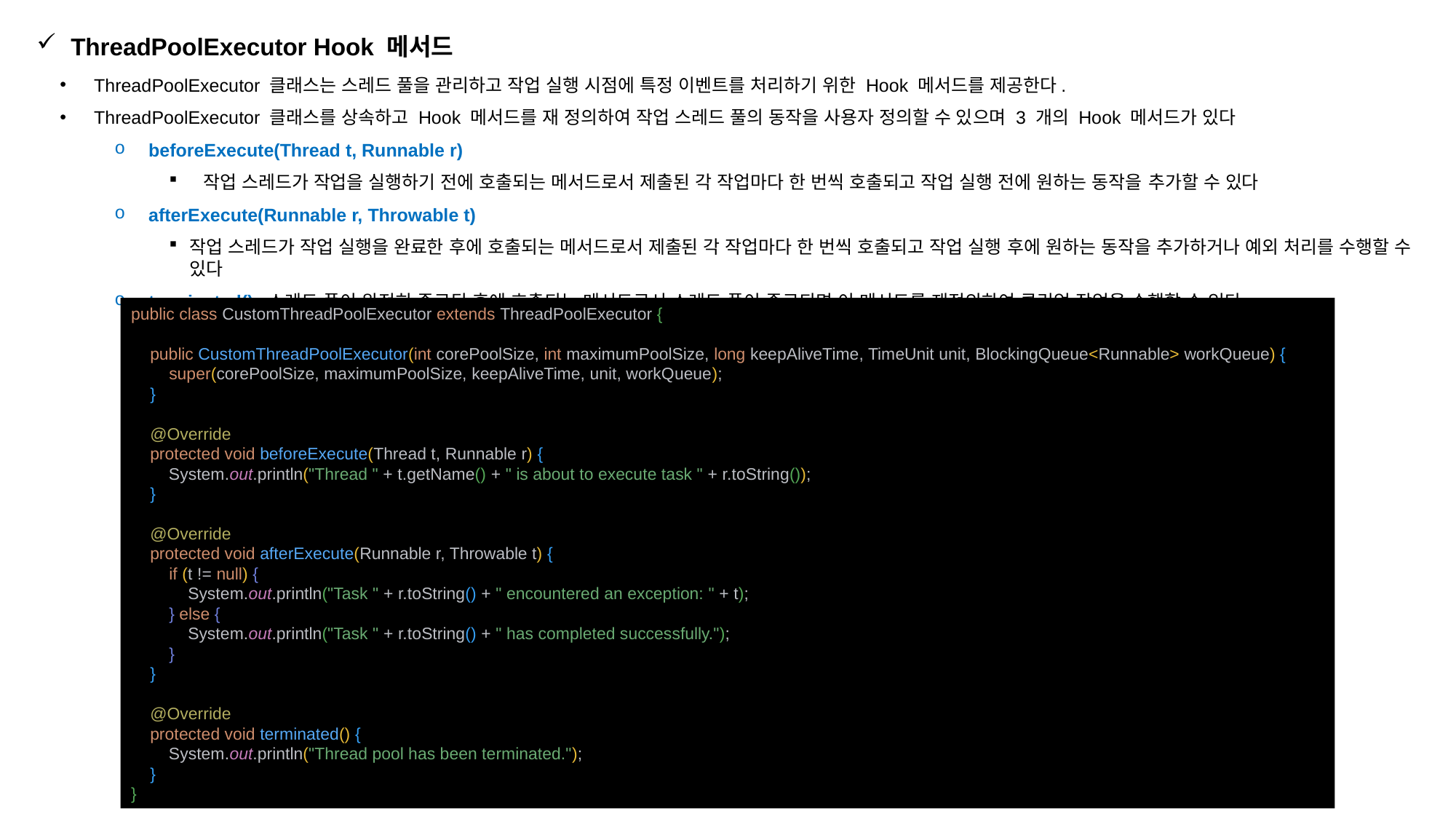

ThreadPoolExecutor Hook 메서드
ThreadPoolExecutor 클래스는 스레드 풀을 관리하고 작업 실행 시점에 특정 이벤트를 처리하기 위한 Hook 메서드를 제공한다.
ThreadPoolExecutor 클래스를 상속하고 Hook 메서드를 재 정의하여 작업 스레드 풀의 동작을 사용자 정의할 수 있으며 3 개의 Hook 메서드가 있다
beforeExecute(Thread t, Runnable r)
작업 스레드가 작업을 실행하기 전에 호출되는 메서드로서 제출된 각 작업마다 한 번씩 호출되고 작업 실행 전에 원하는 동작을 추가할 수 있다
afterExecute(Runnable r, Throwable t)
작업 스레드가 작업 실행을 완료한 후에 호출되는 메서드로서 제출된 각 작업마다 한 번씩 호출되고 작업 실행 후에 원하는 동작을 추가하거나 예외 처리를 수행할 수 있다
terminated(): 스레드 풀이 완전히 종료된 후에 호출되는 메서드로서 스레드 풀이 종료되면 이 메서드를 재정의하여 클린업 작업을 수행할 수 있다
public class CustomThreadPoolExecutor extends ThreadPoolExecutor {
    public CustomThreadPoolExecutor(int corePoolSize, int maximumPoolSize, long keepAliveTime, TimeUnit unit, BlockingQueue<Runnable> workQueue) {
        super(corePoolSize, maximumPoolSize, keepAliveTime, unit, workQueue);
    }
    @Override
    protected void beforeExecute(Thread t, Runnable r) {
        System.out.println("Thread " + t.getName() + " is about to execute task " + r.toString());
    }
    @Override
    protected void afterExecute(Runnable r, Throwable t) {
        if (t != null) {
            System.out.println("Task " + r.toString() + " encountered an exception: " + t);
        } else {
            System.out.println("Task " + r.toString() + " has completed successfully.");
        }
    }
    @Override
    protected void terminated() {
        System.out.println("Thread pool has been terminated.");
    }
}